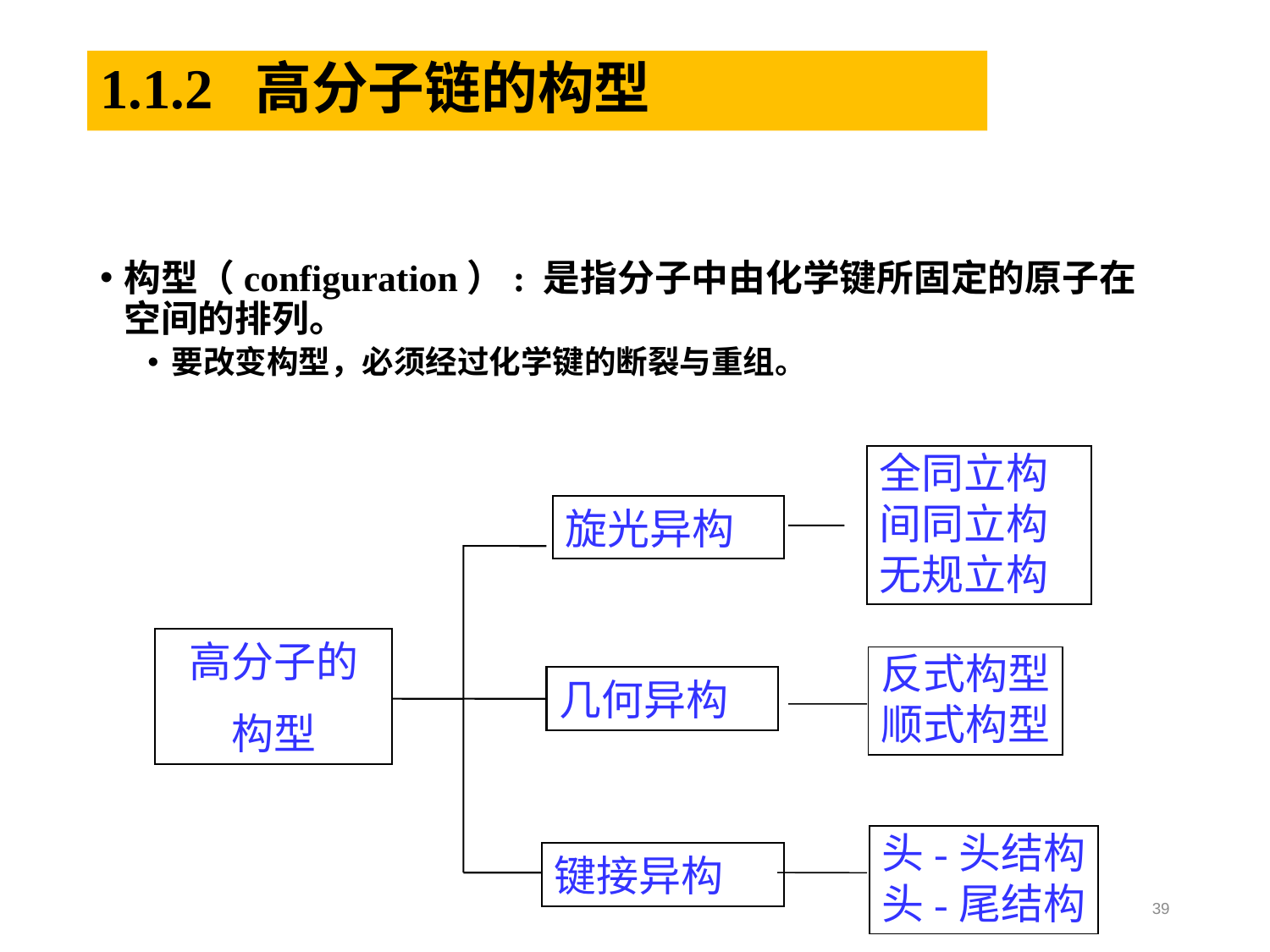

# 1.1.2  高分子链的构型
构型（configuration）: 是指分子中由化学键所固定的原子在空间的排列。
要改变构型，必须经过化学键的断裂与重组。
全同立构
间同立构
无规立构
旋光异构

高分子的
构型
反式构型
顺式构型
几何异构

头-头结构
头-尾结构
键接异构

39